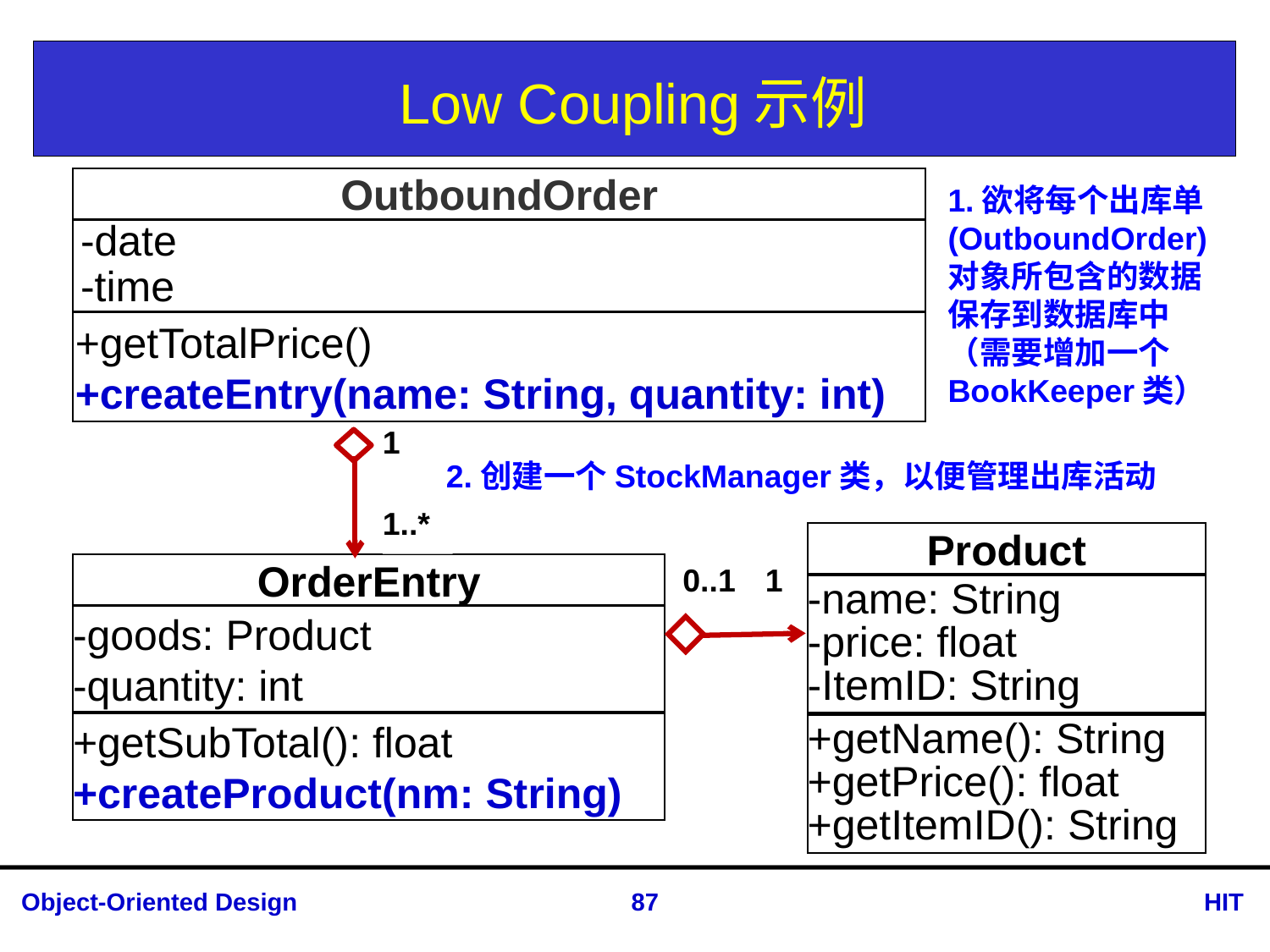

# Low Coupling示例
OutboundOrder
1.欲将每个出库单(OutboundOrder)对象所包含的数据保存到数据库中（需要增加一个BookKeeper类）
-date
-time
+getTotalPrice()
+createEntry(name: String, quantity: int)
1

2.创建一个StockManager类，以便管理出库活动
1..*
Product
OrderEntry
1
0..1
-name: String
-price: float
-ItemID: String
-goods: Product
-quantity: int

+getSubTotal(): float
+createProduct(nm: String)
+getName(): String
+getPrice(): float
+getItemID(): String